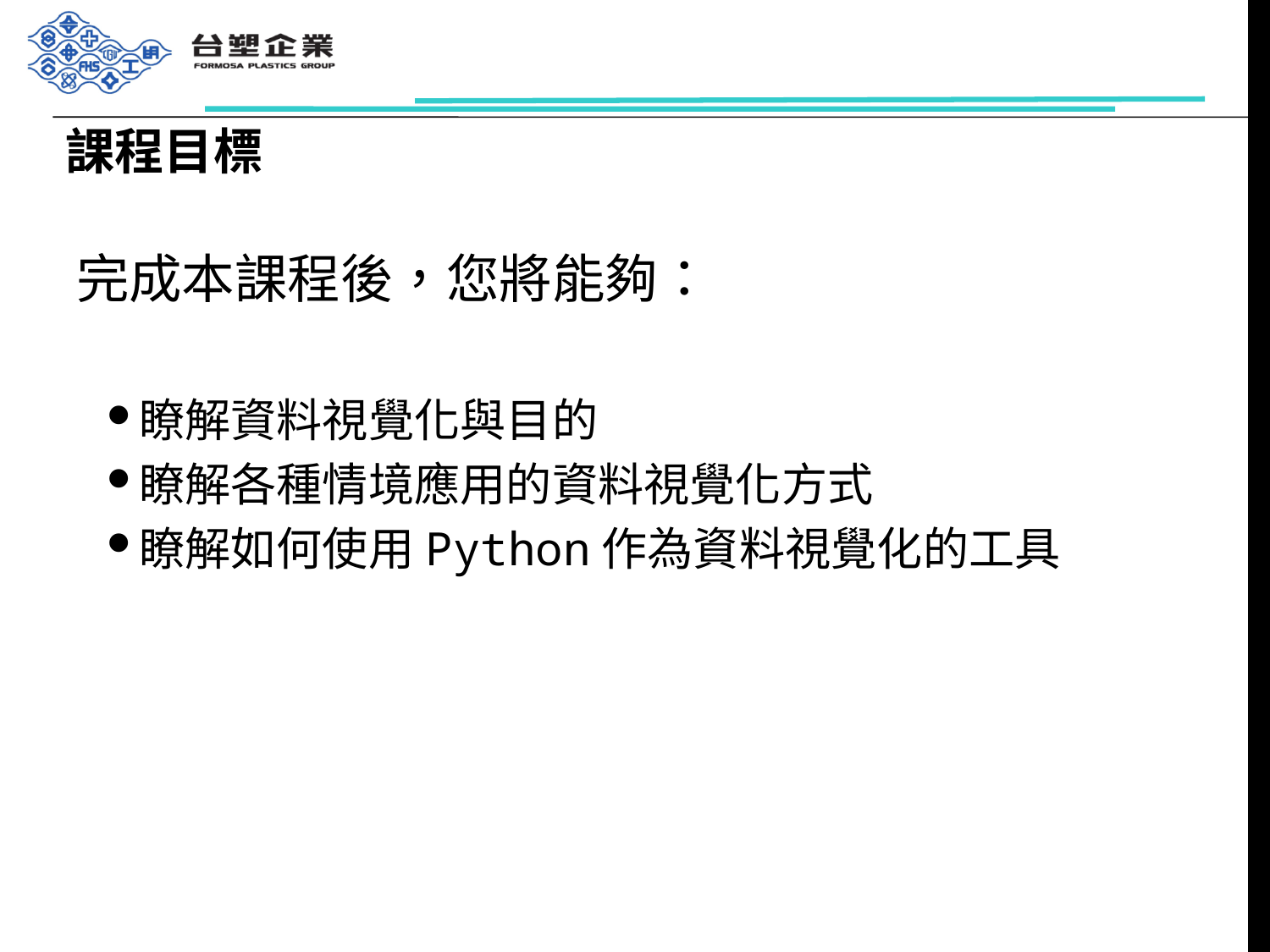

# 課程目標
完成本課程後，您將能夠：

瞭解資料視覺化與目的
瞭解各種情境應用的資料視覺化方式
瞭解如何使用Python作為資料視覺化的工具